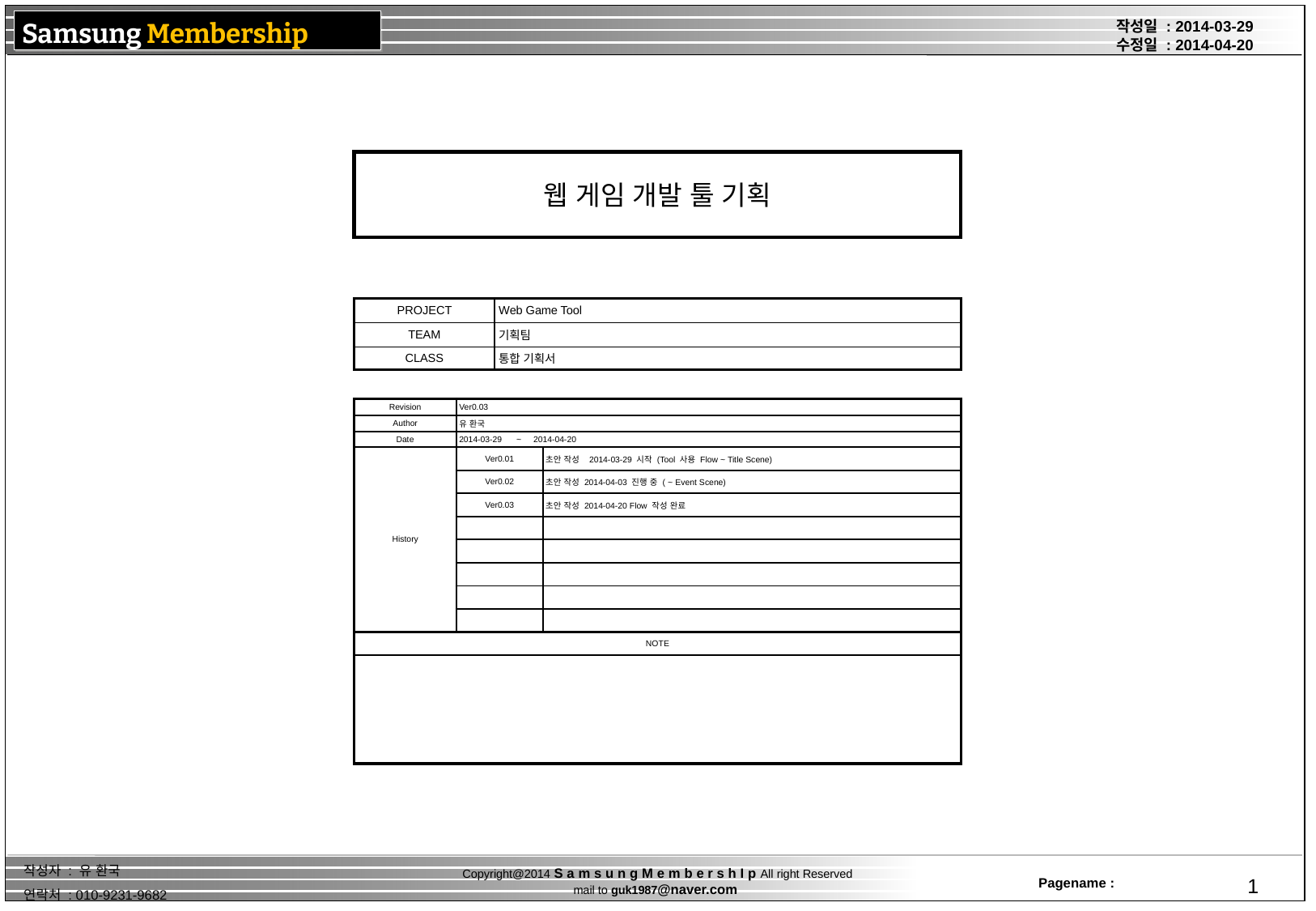

웹 게임 개발 툴 기획
| PROJECT | Web Game Tool |
| --- | --- |
| TEAM | 기획팀 |
| CLASS | 통합 기획서 |
| Revision | Ver0.03 |  |
| --- | --- | --- |
| Author | 유 환국 |  |
| Date | 2014-03-29 ~ 2014-04-20 |  |
| History | Ver0.01 | 초안 작성 2014-03-29 시작 (Tool 사용 Flow ~ Title Scene) |
|  | Ver0.02 | 초안 작성 2014-04-03 진행 중 ( ~ Event Scene) |
|  | Ver0.03 | 초안 작성 2014-04-20 Flow 작성 완료 |
|  |  |  |
|  |  |  |
|  |  |  |
|  |  |  |
|  |  |  |
| NOTE |  |  |
|  |  |  |